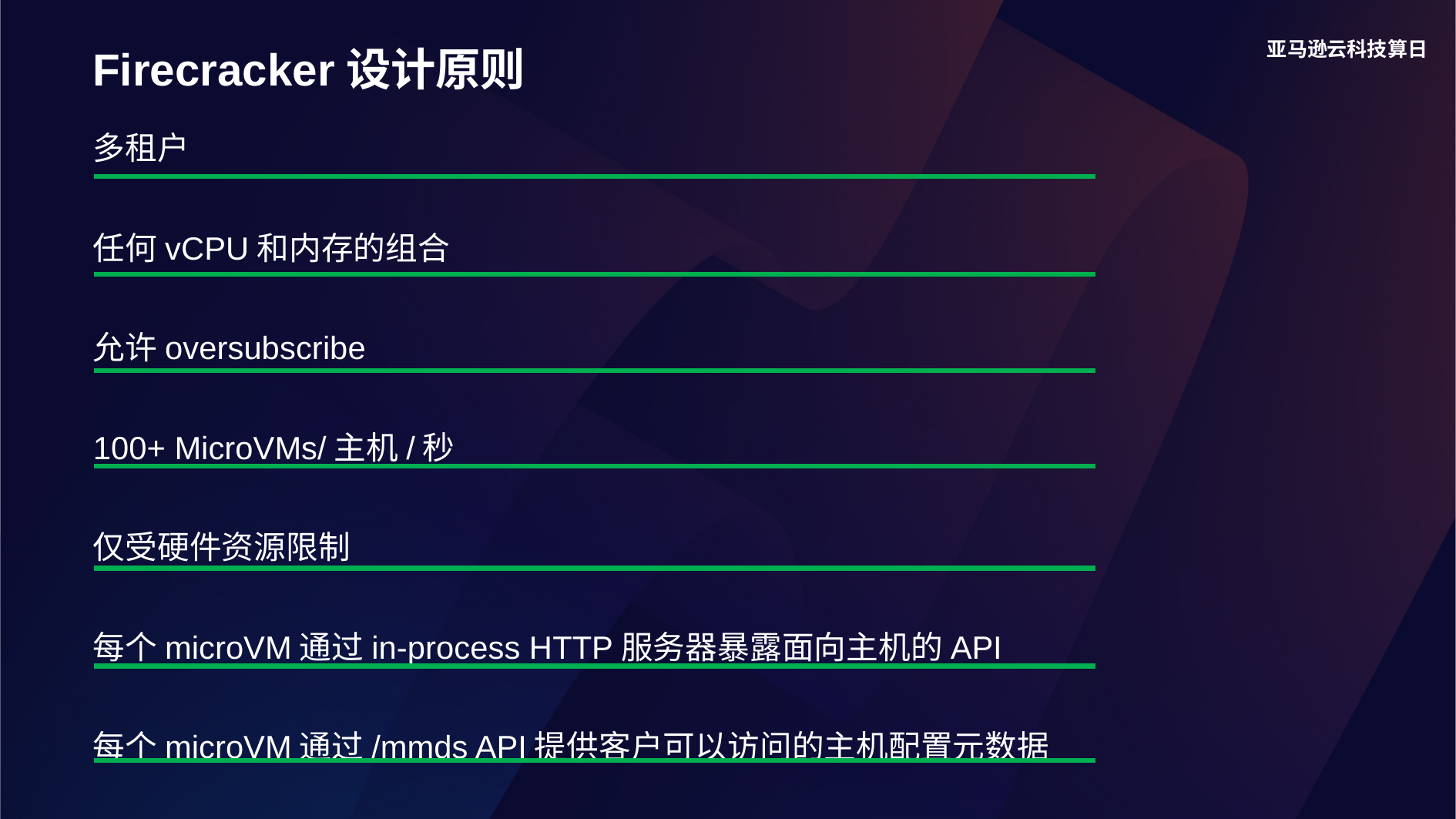

Firecracker设计原则
多租户

任何vCPU和内存的组合

允许oversubscribe

100+ MicroVMs/主机/秒

仅受硬件资源限制

每个microVM通过in-process HTTP服务器暴露面向主机的API

每个microVM通过/mmds API提供客户可以访问的主机配置元数据